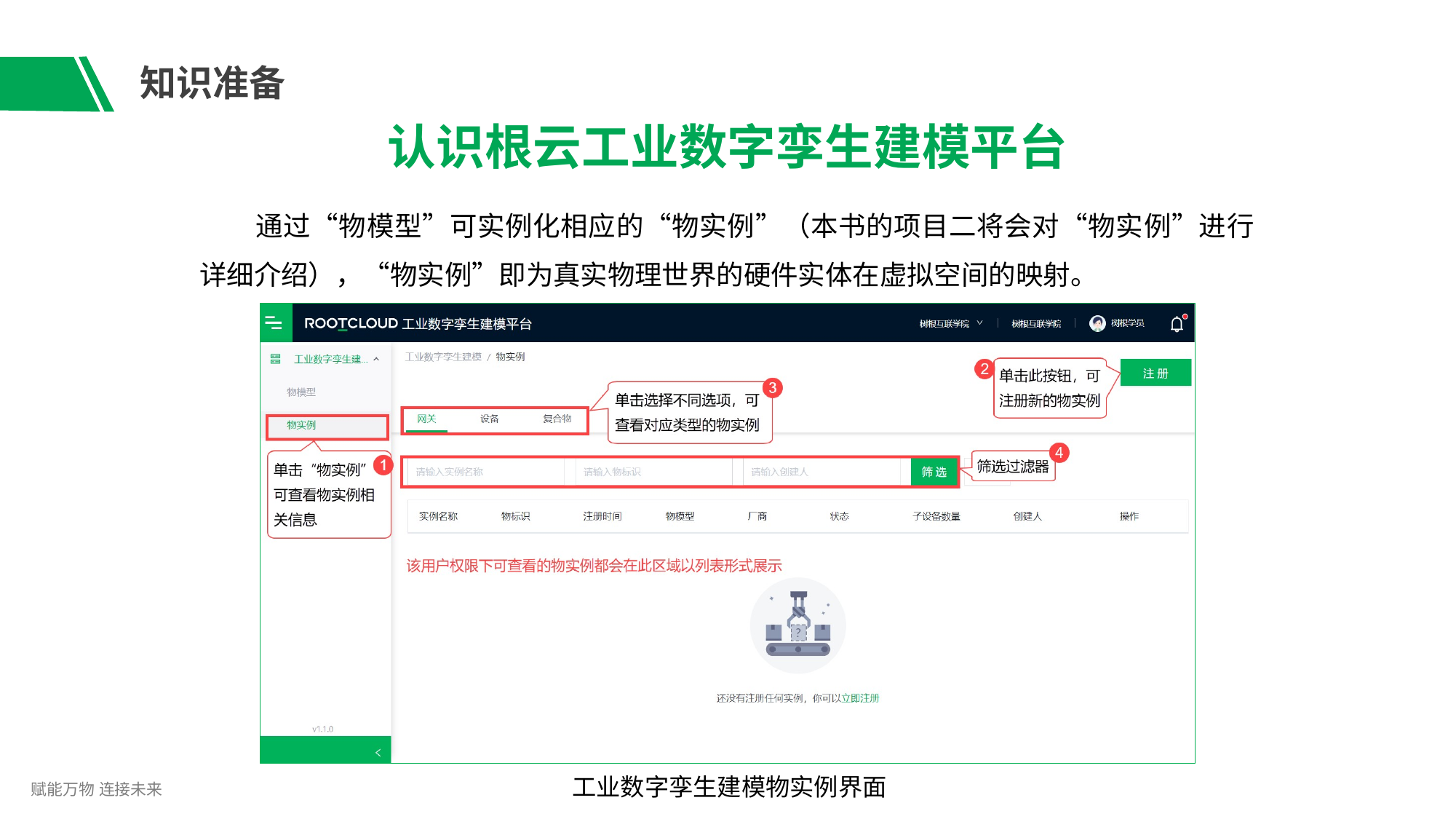

# 知识准备
认识根云工业数字孪生建模平台
通过“物模型”可实例化相应的“物实例”（本书的项目二将会对“物实例”进行
详细介绍），“物实例”即为真实物理世界的硬件实体在虚拟空间的映射。

工业数字孪生建模物实例界面
赋能万物 连接未来